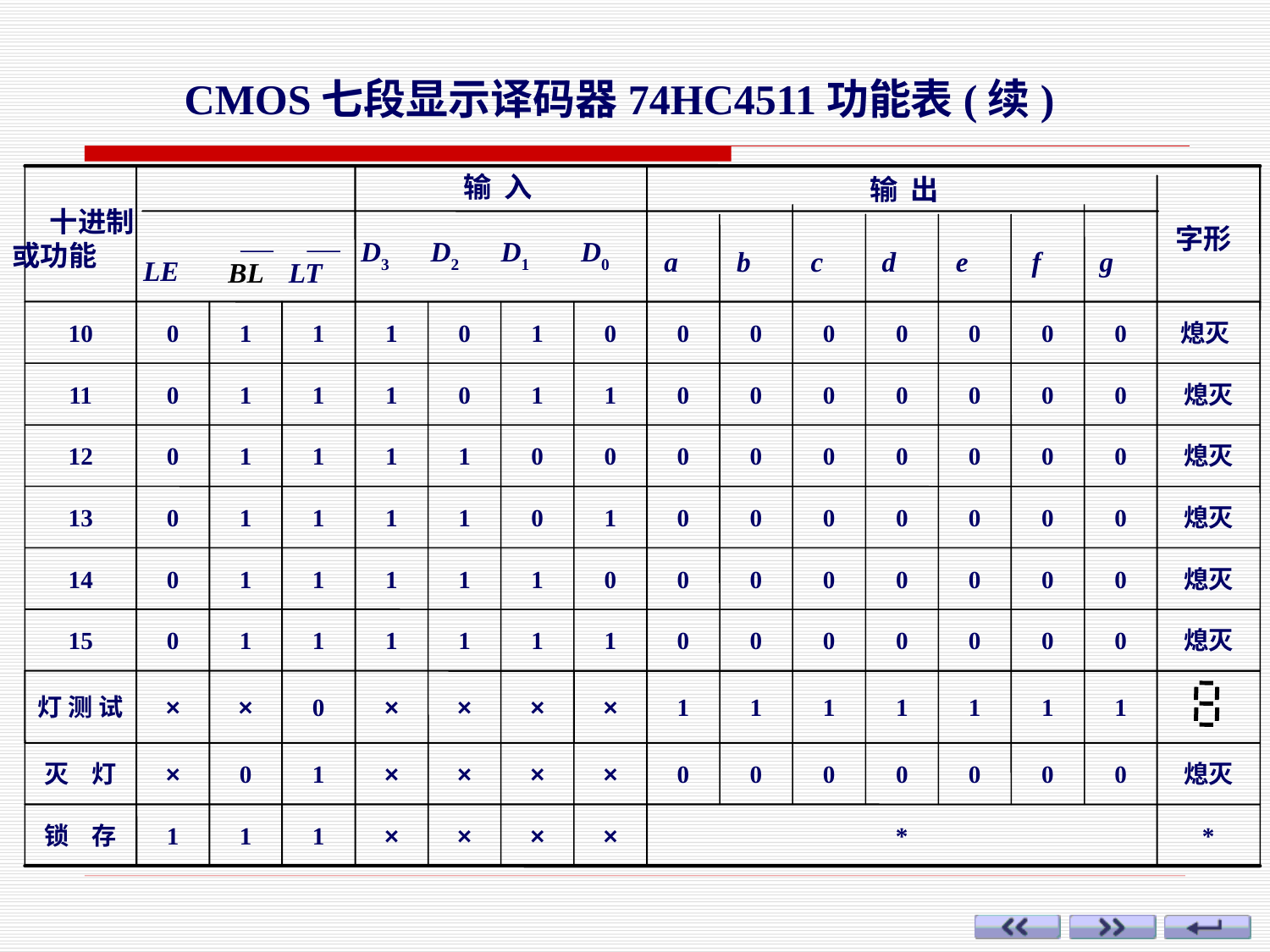

CMOS七段显示译码器74HC4511功能表(续)
                                输  入

输  出
      字形

十进制或功能

D3
D2
D1
D0

a
b
c
d
e
f
g

LE
  BL
LT

10

0
1

1

1
0

1

0

0
0
0
0
0
0
0
熄灭

11

0
1
1
1
0
1
1
0
0
0
0
0
0
0
熄灭
12

0
1
1
1
1
0
0
0
0
0
0
0
0
0
熄灭
13

0
1
1
1
1
0
1
0
0
0
0
0
0
0
熄灭
14

0
1
1
1
1
1
0
0
0
0
0
0
0
0
熄灭
15

0
1
1
1
1
1
1
0
0
0
0
0
0
0
熄灭
灯 测 试

×
×
0
×
×
×
×

1
1
1
1
1
1
1

灭    灯

×
0
1
×
×
×
×

0
0
0
0
0
0
0
熄灭
锁    存

1
1
1
×
×
×
×
*
*